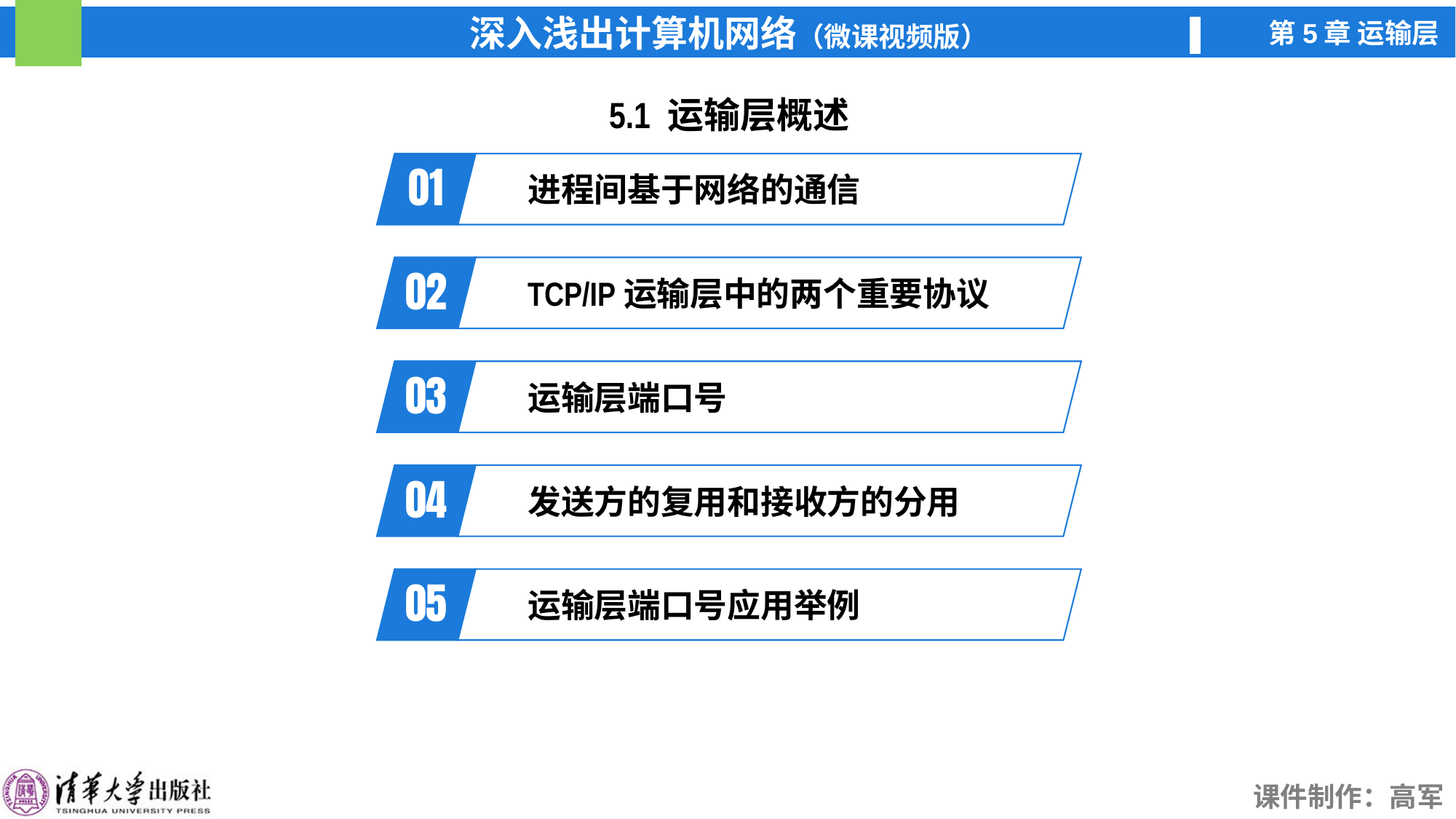

5.1 运输层概述
01
进程间基于网络的通信
02
TCP/IP运输层中的两个重要协议
03
运输层端口号
04
发送方的复用和接收方的分用
05
运输层端口号应用举例